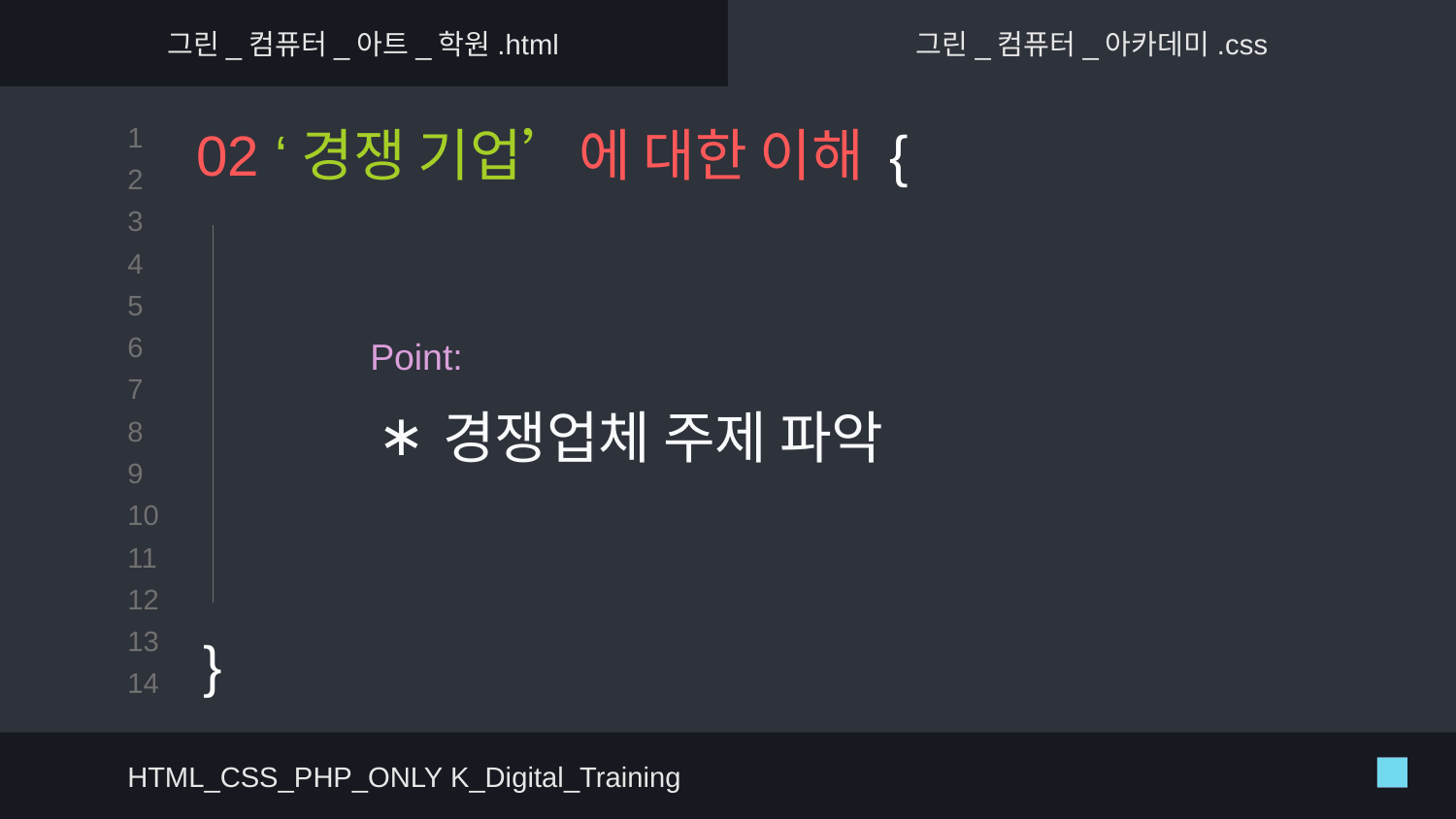

그린_컴퓨터_아트_학원.html
그린_컴퓨터_아카데미.css
# 02 ‘경쟁 기업’에 대한 이해 {
}
Point:
경쟁업체 주제 파악
HTML_CSS_PHP_ONLY K_Digital_Training